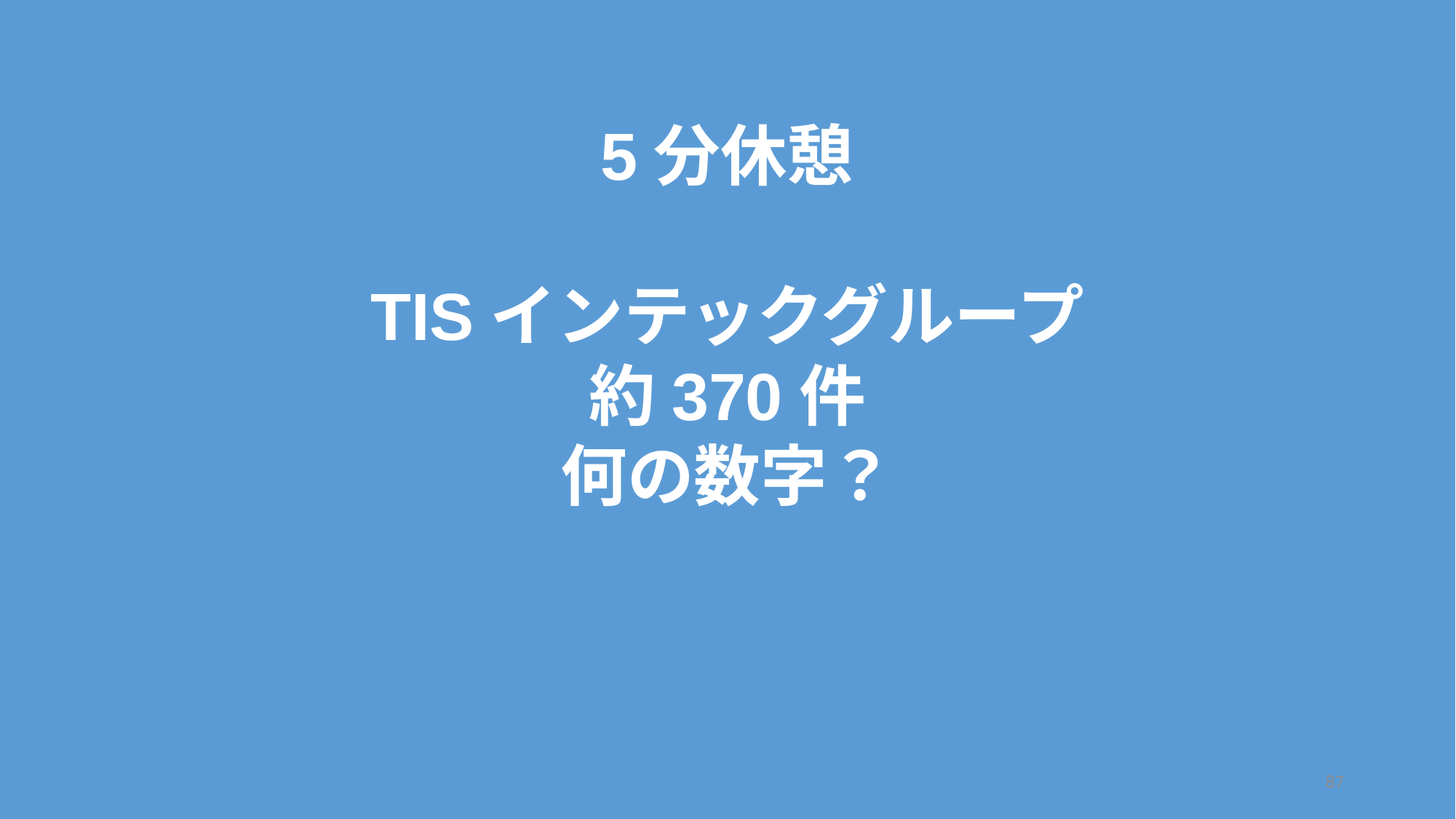

5分休憩

TISインテックグループ
約370件
何の数字？
社内のQAサービスの半年間の質問数
グループ全体2万人の総力で戦う
87